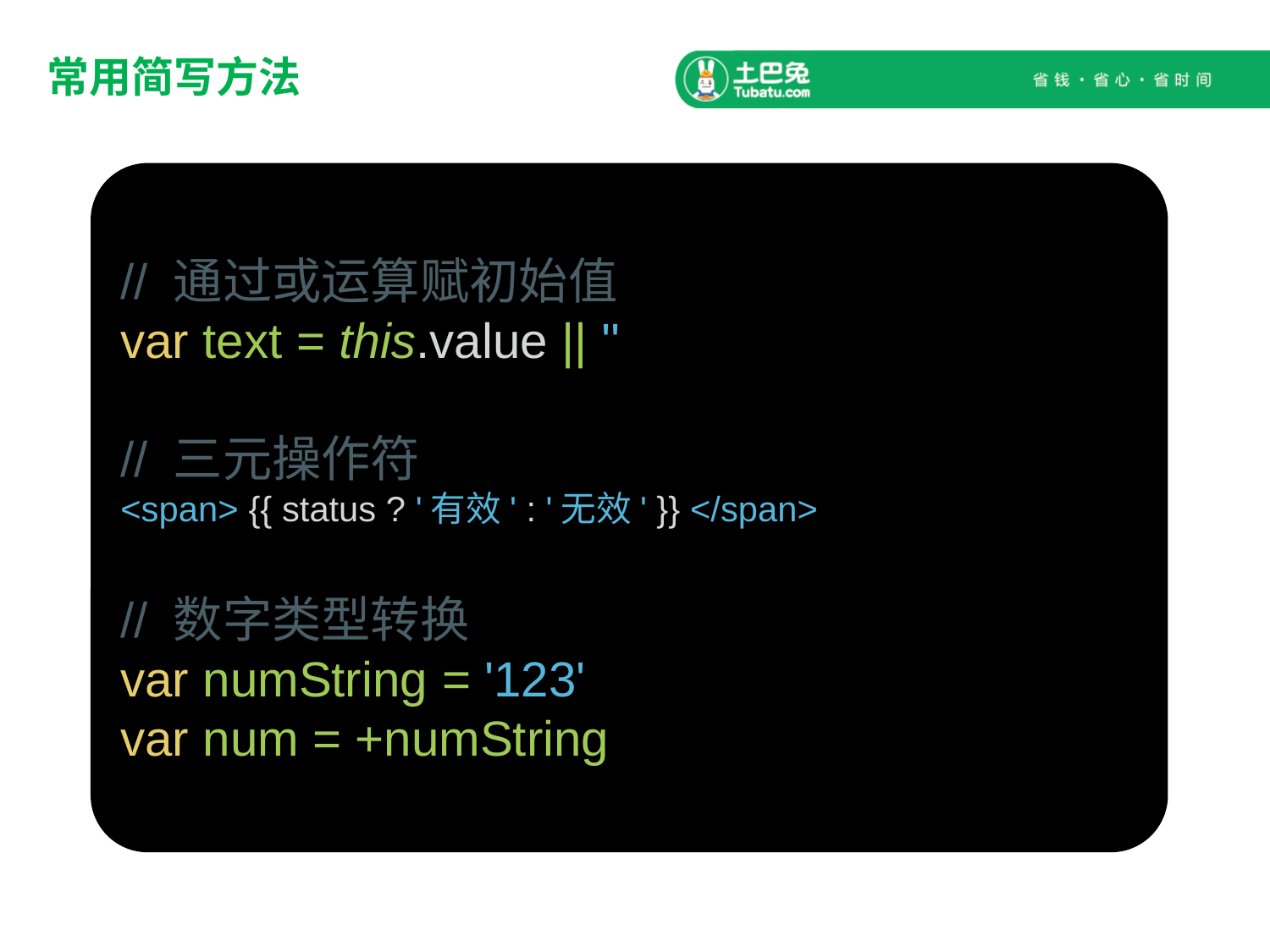

# 常用简写方法
// 通过或运算赋初始值
var text = this.value || ''
// 三元操作符
<span> {{ status ? '有效' : '无效' }} </span>
// 数字类型转换
var numString = '123'
var num = +numString